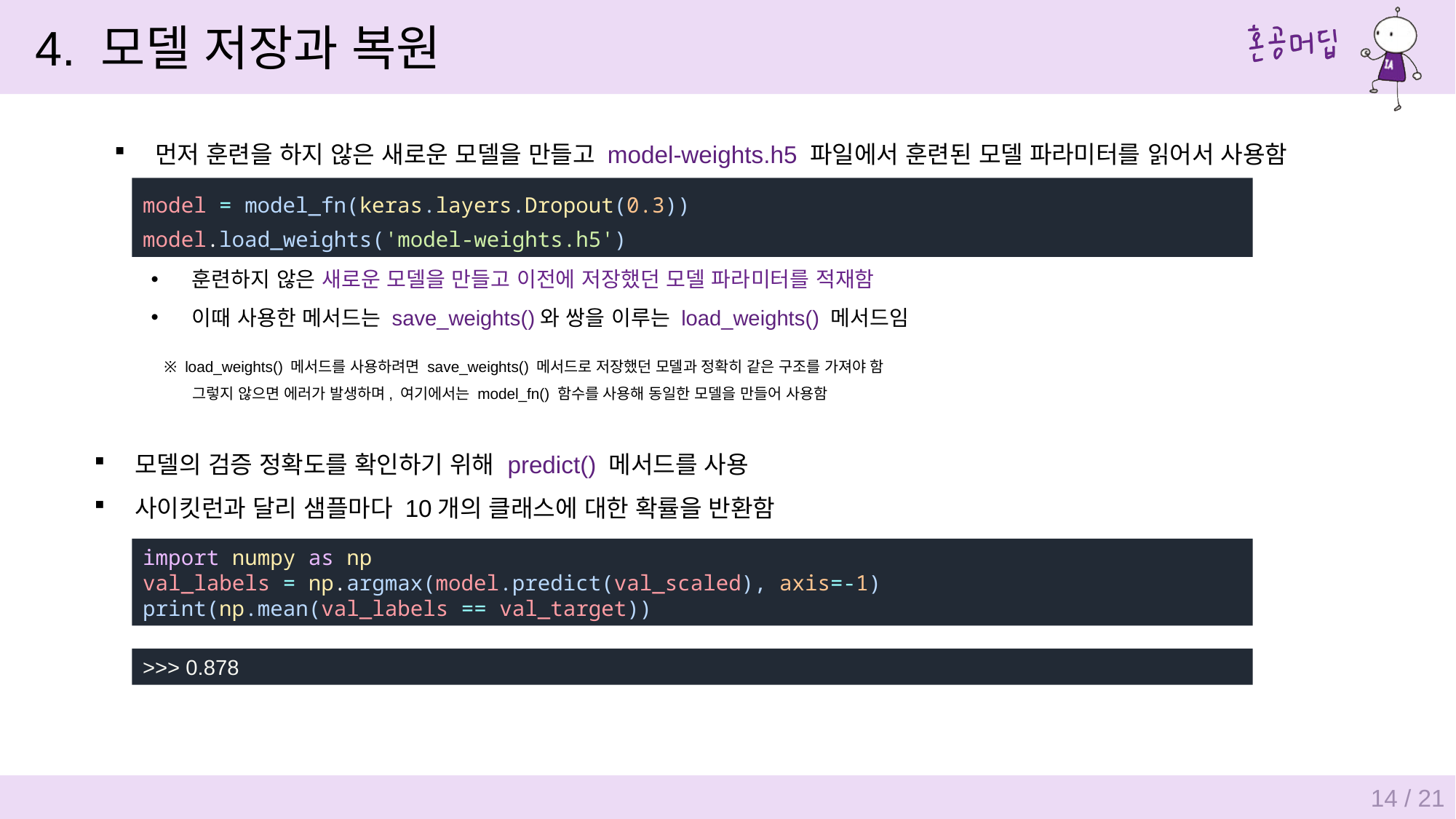

4. 모델 저장과 복원
먼저 훈련을 하지 않은 새로운 모델을 만들고 model-weights.h5 파일에서 훈련된 모델 파라미터를 읽어서 사용함
model = model_fn(keras.layers.Dropout(0.3))
model.load_weights('model-weights.h5')
훈련하지 않은 새로운 모델을 만들고 이전에 저장했던 모델 파라미터를 적재함
이때 사용한 메서드는 save_weights()와 쌍을 이루는 load_weights() 메서드임
※  load_weights() 메서드를 사용하려면 save_weights() 메서드로 저장했던 모델과 정확히 같은 구조를 가져야 함
      그렇지 않으면 에러가 발생하며, 여기에서는 model_fn() 함수를 사용해 동일한 모델을 만들어 사용함
모델의 검증 정확도를 확인하기 위해 predict() 메서드를 사용
사이킷런과 달리 샘플마다 10개의 클래스에 대한 확률을 반환함
import numpy as np
val_labels = np.argmax(model.predict(val_scaled), axis=-1)
print(np.mean(val_labels == val_target))
>>> 0.878
14 / 21